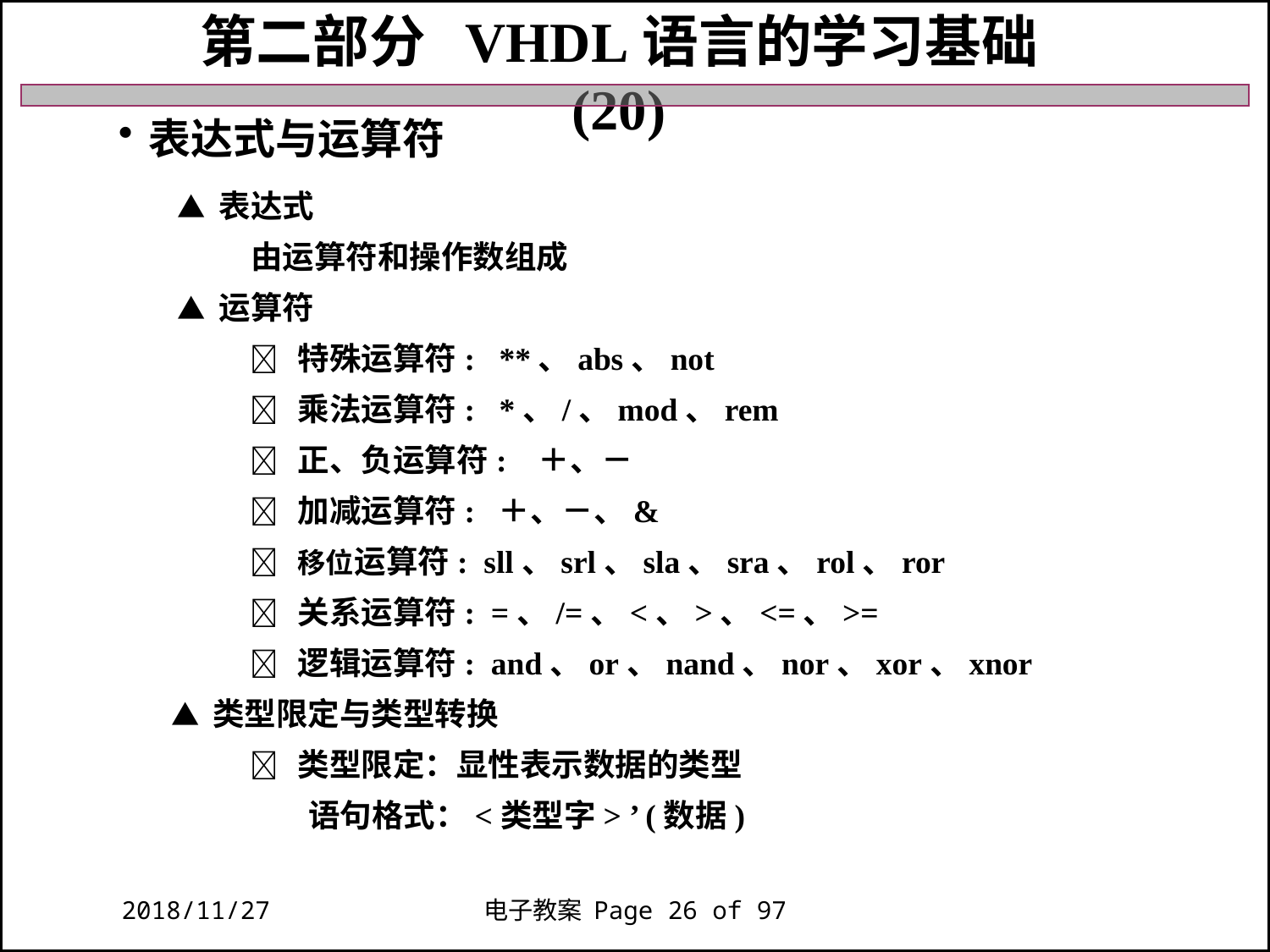

第二部分  VHDL语言的学习基础 (20)

表达式与运算符
 ▲ 表达式
          由运算符和操作数组成
 ▲ 运算符
           •  特殊运算符:   **、abs、not
           •  乘法运算符:   *、/、mod、rem
           •  正、负运算符:   ＋、－
           •  加减运算符:  ＋、－、&
           •  移位运算符:  sll、srl、sla、sra、rol、ror
           •  关系运算符:  =、/=、<、>、<=、>=
           •  逻辑运算符:  and、or、nand、nor、xor、xnor
▲ 类型限定与类型转换
           •  类型限定：显性表示数据的类型
                  语句格式：<类型字> ’ (数据)

2018/11/27
电子教案 Page 26 of 97